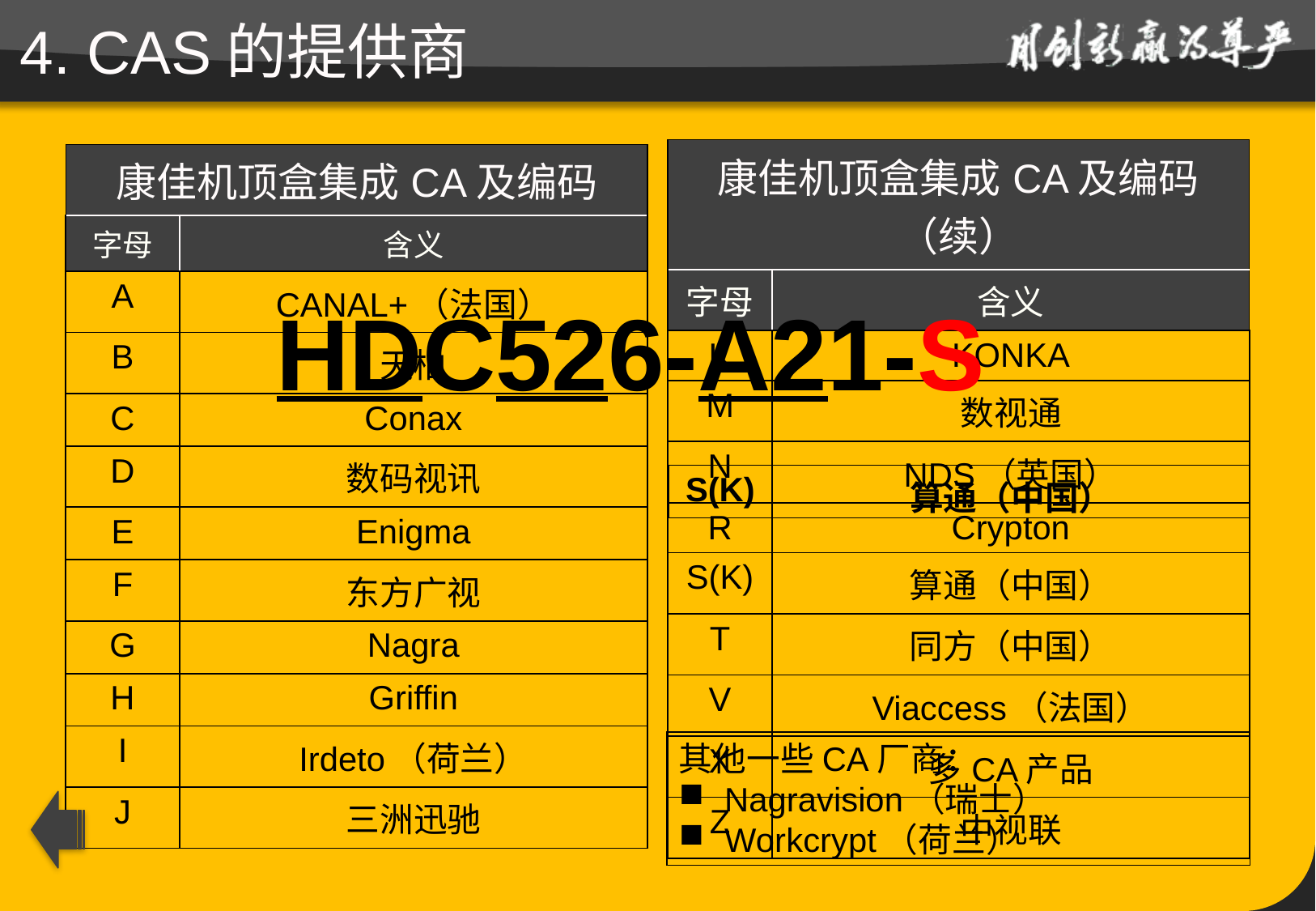

# 4. CAS的提供商
| 康佳机顶盒集成CA及编码（续） |  |
| --- | --- |
| 字母 | 含义 |
| K | KONKA |
| M | 数视通 |
| N | NDS（英国） |
| R | Crypton |
| S(K) | 算通（中国） |
| T | 同方（中国） |
| V | Viaccess（法国） |
| X | 多CA产品 |
| Z | 中视联 |
| 康佳机顶盒集成CA及编码 |  |
| --- | --- |
| 字母 | 含义 |
| A | CANAL+（法国） |
| B | 天柏 |
| C | Conax |
| D | 数码视讯 |
| E | Enigma |
| F | 东方广视 |
| G | Nagra |
| H | Griffin |
| I | Irdeto（荷兰） |
| J | 三洲迅驰 |
HDC526-A21-S
| S(K) | 算通（中国） |
| --- | --- |
其他一些CA厂商：
Nagravision（瑞士）
Workcrypt（荷兰）